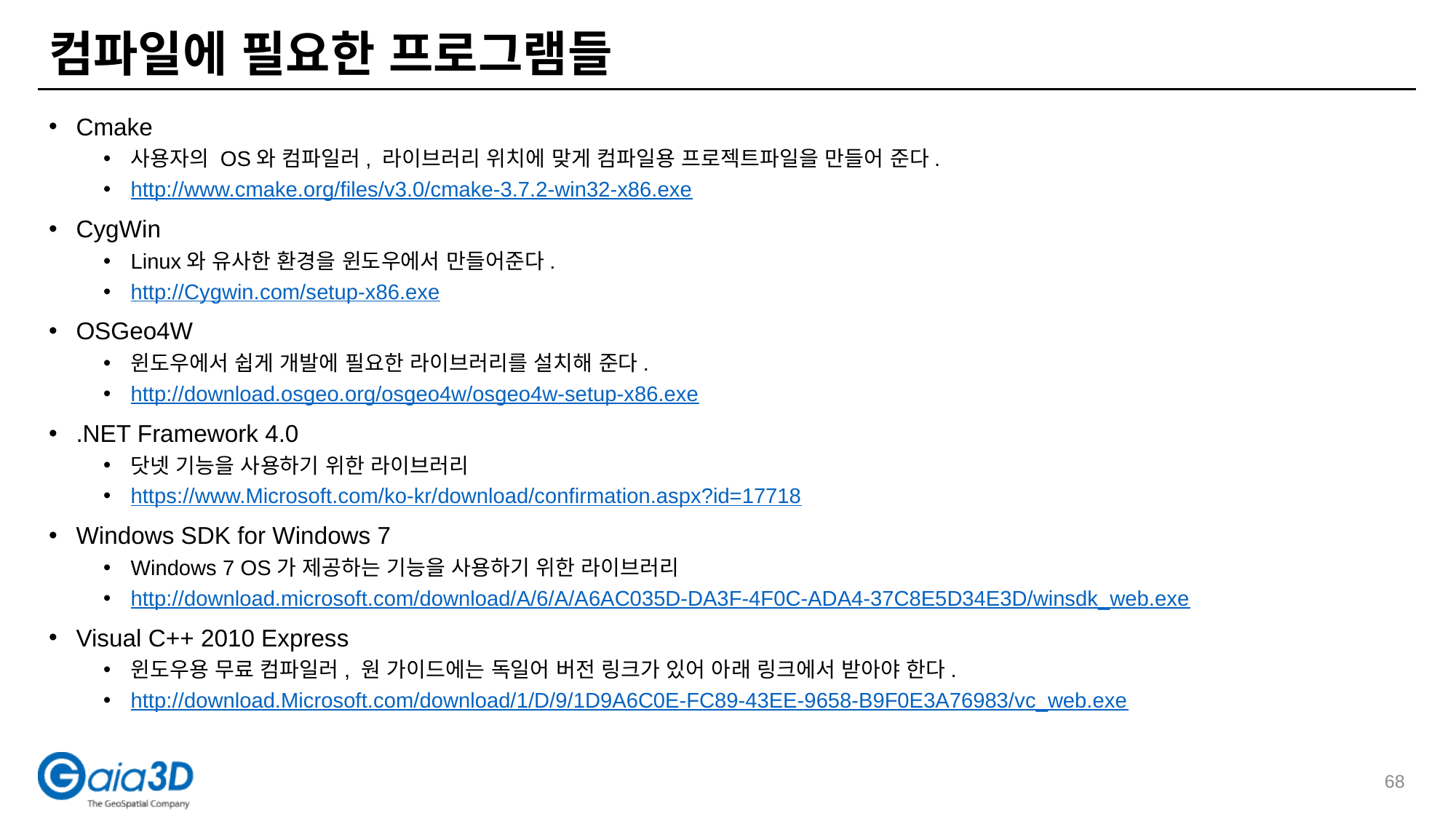

# 컴파일에 필요한 프로그램들
Cmake
사용자의 OS와 컴파일러, 라이브러리 위치에 맞게 컴파일용 프로젝트파일을 만들어 준다.
http://www.cmake.org/files/v3.0/cmake-3.7.2-win32-x86.exe
CygWin
Linux와 유사한 환경을 윈도우에서 만들어준다.
http://Cygwin.com/setup-x86.exe
OSGeo4W
윈도우에서 쉽게 개발에 필요한 라이브러리를 설치해 준다.
http://download.osgeo.org/osgeo4w/osgeo4w-setup-x86.exe
.NET Framework 4.0
닷넷 기능을 사용하기 위한 라이브러리
https://www.Microsoft.com/ko-kr/download/confirmation.aspx?id=17718
Windows SDK for Windows 7
Windows 7 OS가 제공하는 기능을 사용하기 위한 라이브러리
http://download.microsoft.com/download/A/6/A/A6AC035D-DA3F-4F0C-ADA4-37C8E5D34E3D/winsdk_web.exe
Visual C++ 2010 Express
윈도우용 무료 컴파일러, 원 가이드에는 독일어 버전 링크가 있어 아래 링크에서 받아야 한다.
http://download.Microsoft.com/download/1/D/9/1D9A6C0E-FC89-43EE-9658-B9F0E3A76983/vc_web.exe
68